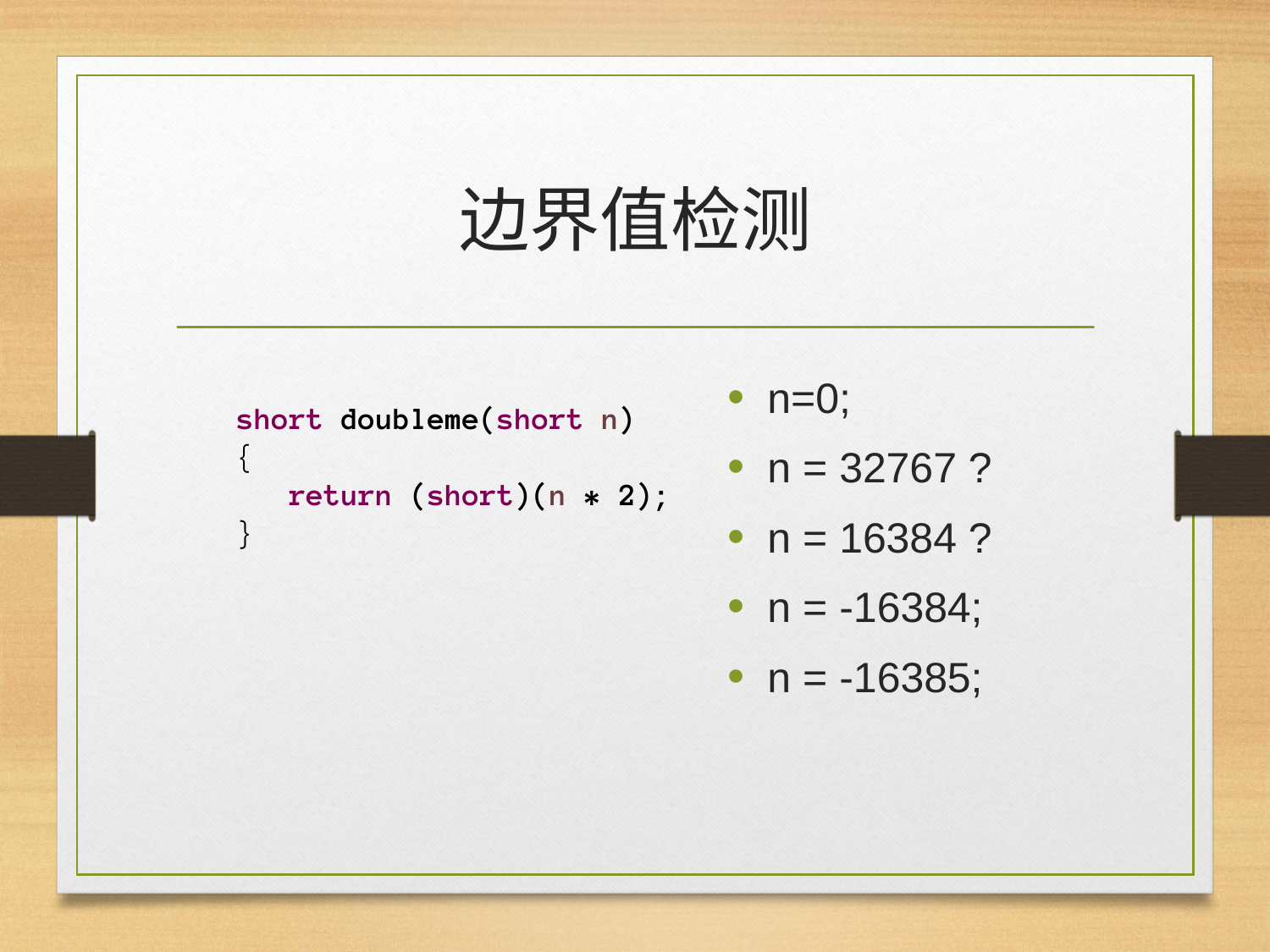

# 边界值检测
n=0;
n = 32767 ?
n = 16384 ?
n = -16384;
n = -16385;
short doubleme(short n)
{
   return (short)(n * 2);
}